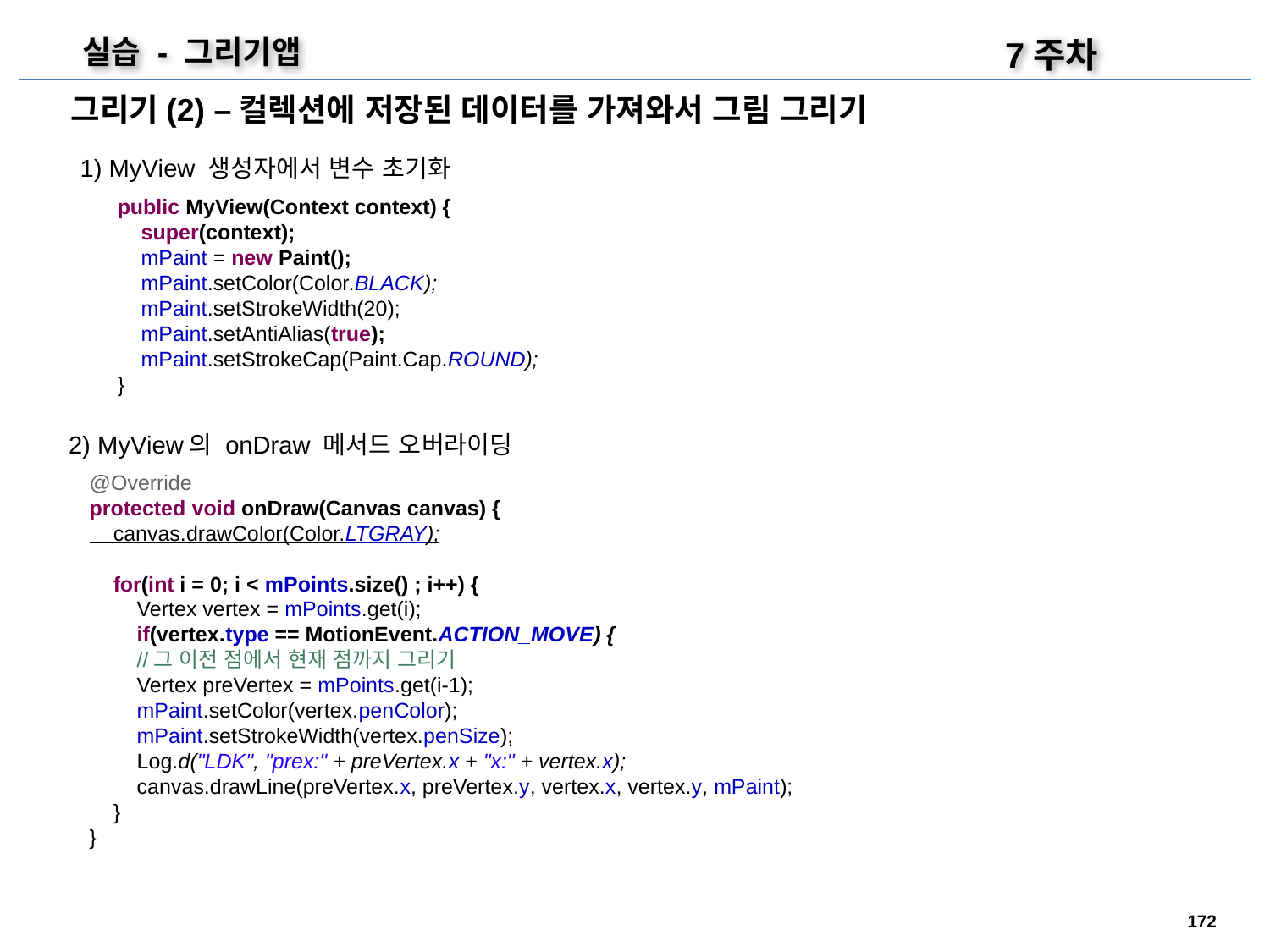

7주차
실습 - 그리기앱
그리기(2) –컬렉션에 저장된 데이터를 가져와서 그림 그리기
1) MyView 생성자에서 변수 초기화
public MyView(Context context) {
    super(context);
    mPaint = new Paint();
    mPaint.setColor(Color.BLACK);
    mPaint.setStrokeWidth(20);
    mPaint.setAntiAlias(true);
    mPaint.setStrokeCap(Paint.Cap.ROUND);
}
2) MyView의 onDraw 메서드 오버라이딩
@Override
protected void onDraw(Canvas canvas) {
    canvas.drawColor(Color.LTGRAY);

    for(int i = 0; i < mPoints.size() ; i++) {
        Vertex vertex = mPoints.get(i);
        if(vertex.type == MotionEvent.ACTION_MOVE) {
        //그 이전 점에서 현재 점까지 그리기
        Vertex preVertex = mPoints.get(i-1);
        mPaint.setColor(vertex.penColor);
        mPaint.setStrokeWidth(vertex.penSize);
        Log.d("LDK", "prex:" + preVertex.x + "x:" + vertex.x);
        canvas.drawLine(preVertex.x, preVertex.y, vertex.x, vertex.y, mPaint);
    }
}